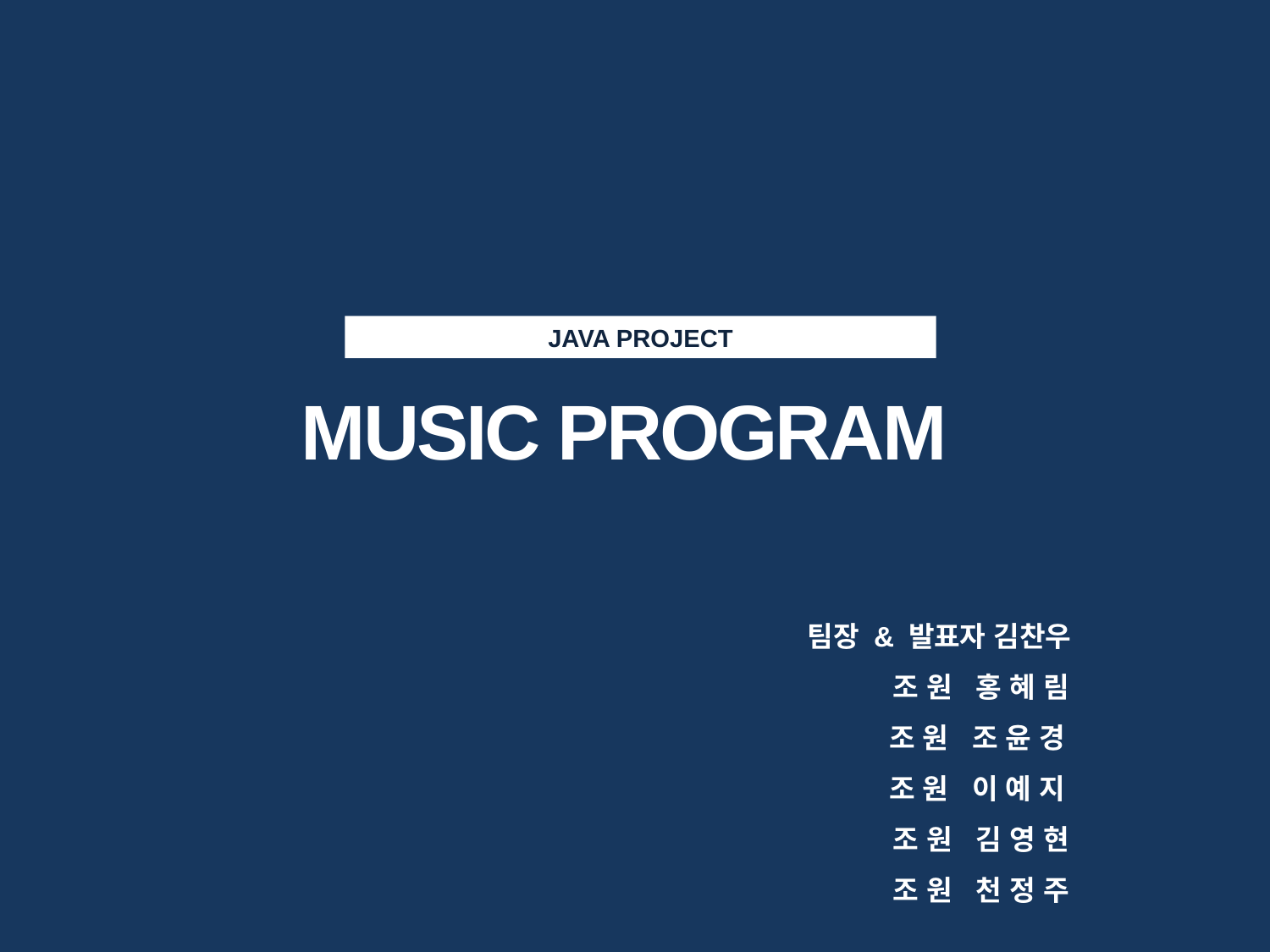

JAVA PROJECT
MUSIC PROGRAM
팀장 & 발표자 김찬우
조 원   홍 혜 림
조 원   조 윤 경
조 원   이 예 지
조 원   김 영 현
조 원   천 정 주